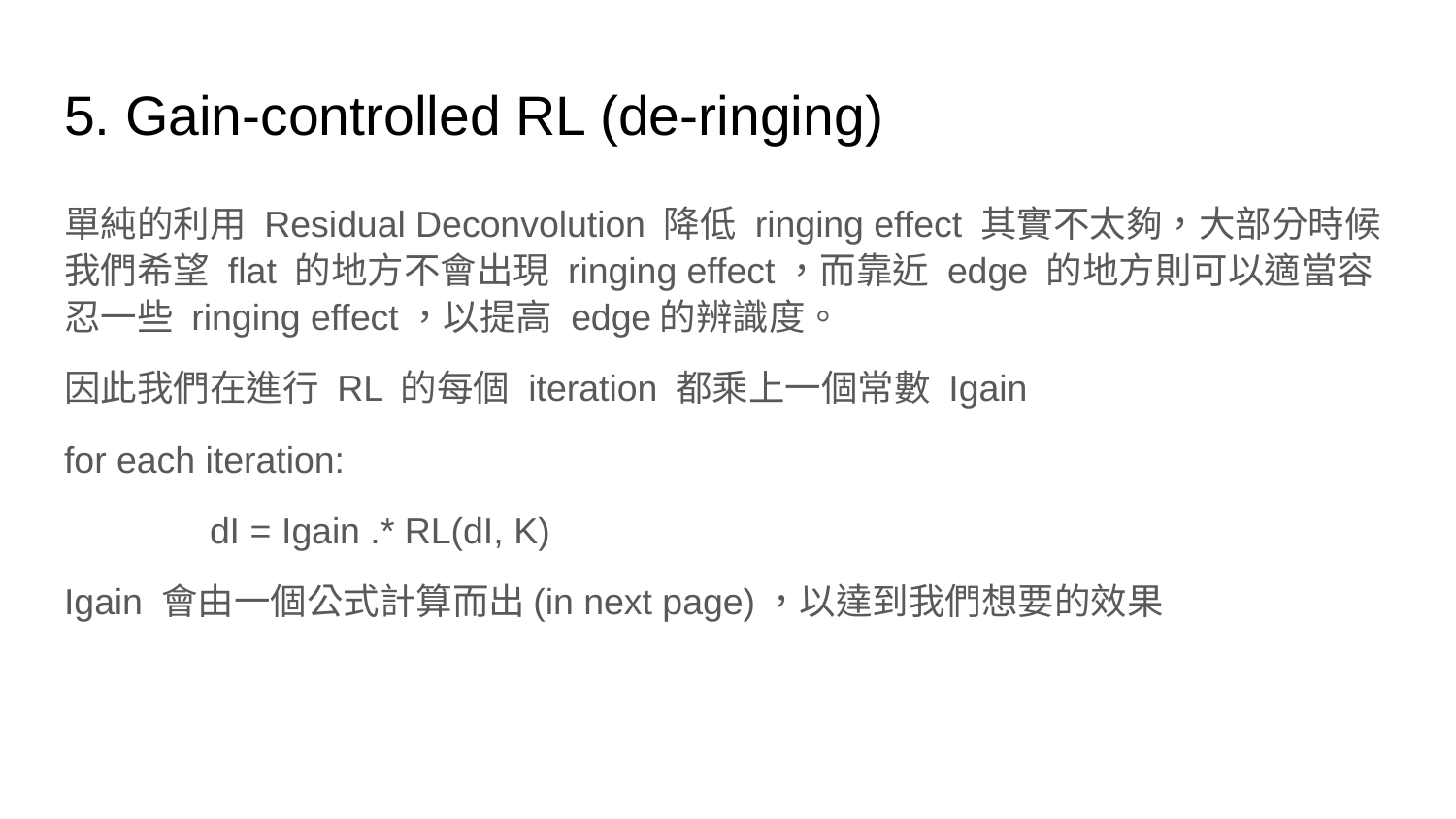

# 5. Gain-controlled RL (de-ringing)
單純的利用 Residual Deconvolution 降低 ringing effect 其實不太夠，大部分時候我們希望 flat 的地方不會出現 ringing effect，而靠近 edge 的地方則可以適當容忍一些 ringing effect，以提高 edge的辨識度。
因此我們在進行 RL 的每個 iteration 都乘上一個常數 Igain
for each iteration:
	dI = Igain .* RL(dI, K)
Igain 會由一個公式計算而出(in next page)，以達到我們想要的效果